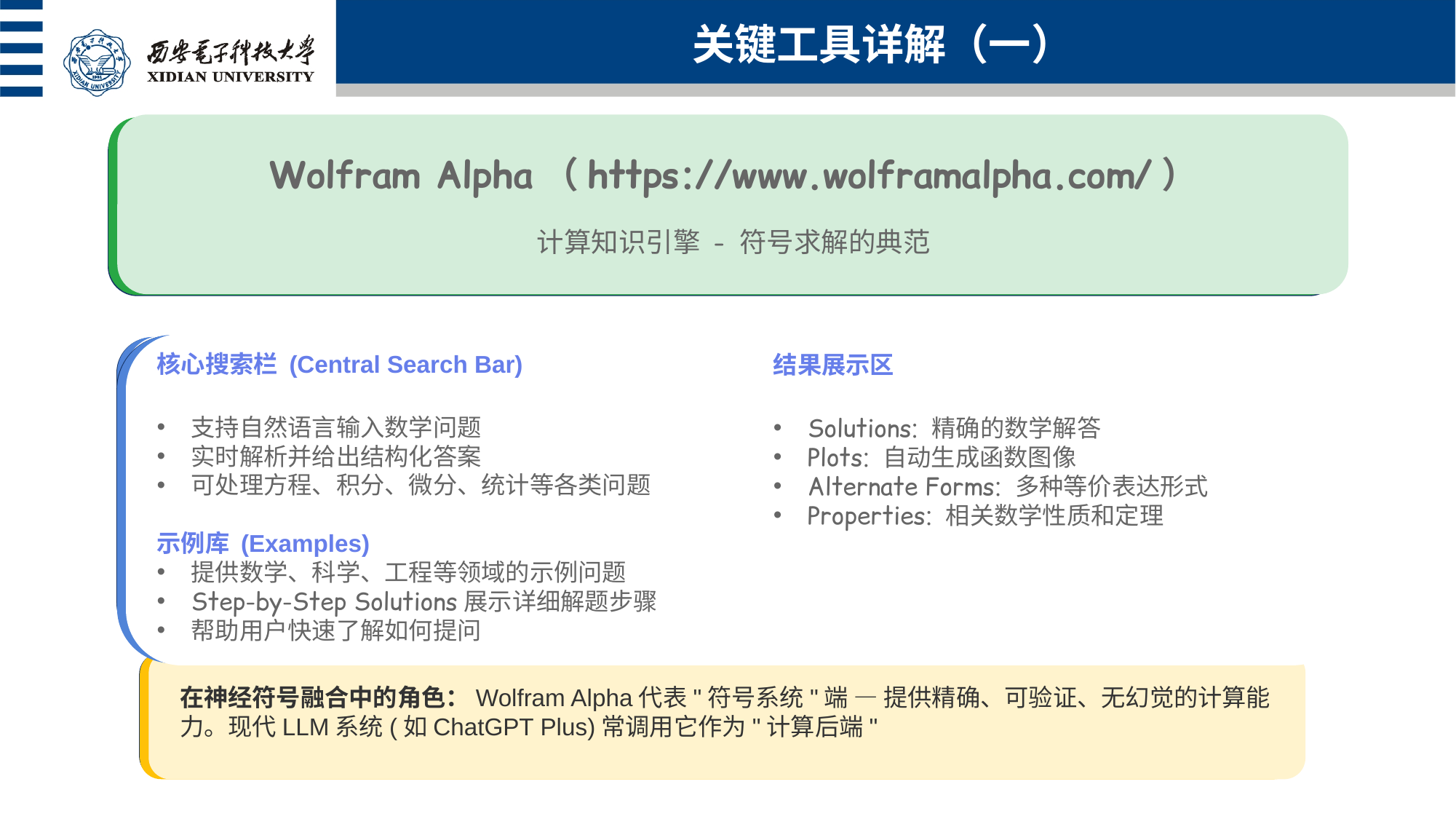

关键工具详解（一）

Wolfram Alpha（https://www.wolframalpha.com/）

计算知识引擎 - 符号求解的典范

核心搜索栏 (Central Search Bar)
结果展示区
简介
使用场景

支持自然语言输入数学问题
实时解析并给出结构化答案
可处理方程、积分、微分、统计等各类问题

示例库 (Examples)
提供数学、科学、工程等领域的示例问题
Step-by-Step Solutions展示详细解题步骤
帮助用户快速了解如何提问
Solutions: 精确的数学解答
Plots: 自动生成函数图像
Alternate Forms: 多种等价表达形式
Properties: 相关数学性质和定理
由Stephen Wolfram创建的计算知识引擎,被称为"会思考的计算器",每天服务数百万用户进行精确的数学和科学计算

适用问题：方程求解、微积分计算、矩阵运算、统计分析、单位转换、科学常数查询

在神经符号融合中的角色：Wolfram Alpha代表"符号系统"端 — 提供精确、可验证、无幻觉的计算能力。现代LLM系统(如ChatGPT Plus)常调用它作为"计算后端"